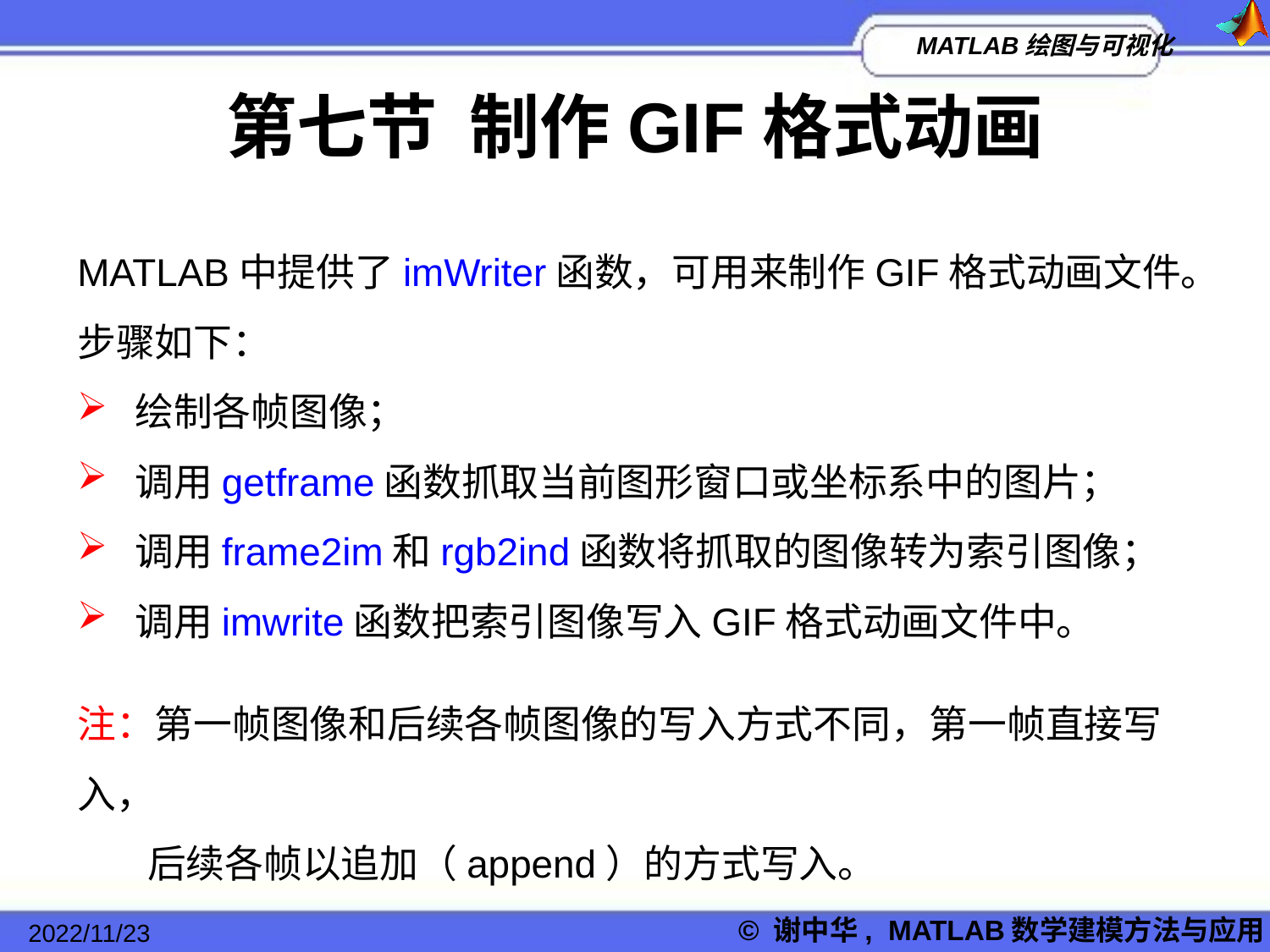

第七节  制作GIF格式动画
MATLAB中提供了imWriter函数，可用来制作GIF格式动画文件。步骤如下：
  绘制各帧图像；
  调用getframe函数抓取当前图形窗口或坐标系中的图片；
  调用frame2im和rgb2ind函数将抓取的图像转为索引图像；
  调用imwrite函数把索引图像写入GIF格式动画文件中。
注：第一帧图像和后续各帧图像的写入方式不同，第一帧直接写入，
       后续各帧以追加（append）的方式写入。
2022/11/23
© 谢中华,  MATLAB数学建模方法与应用